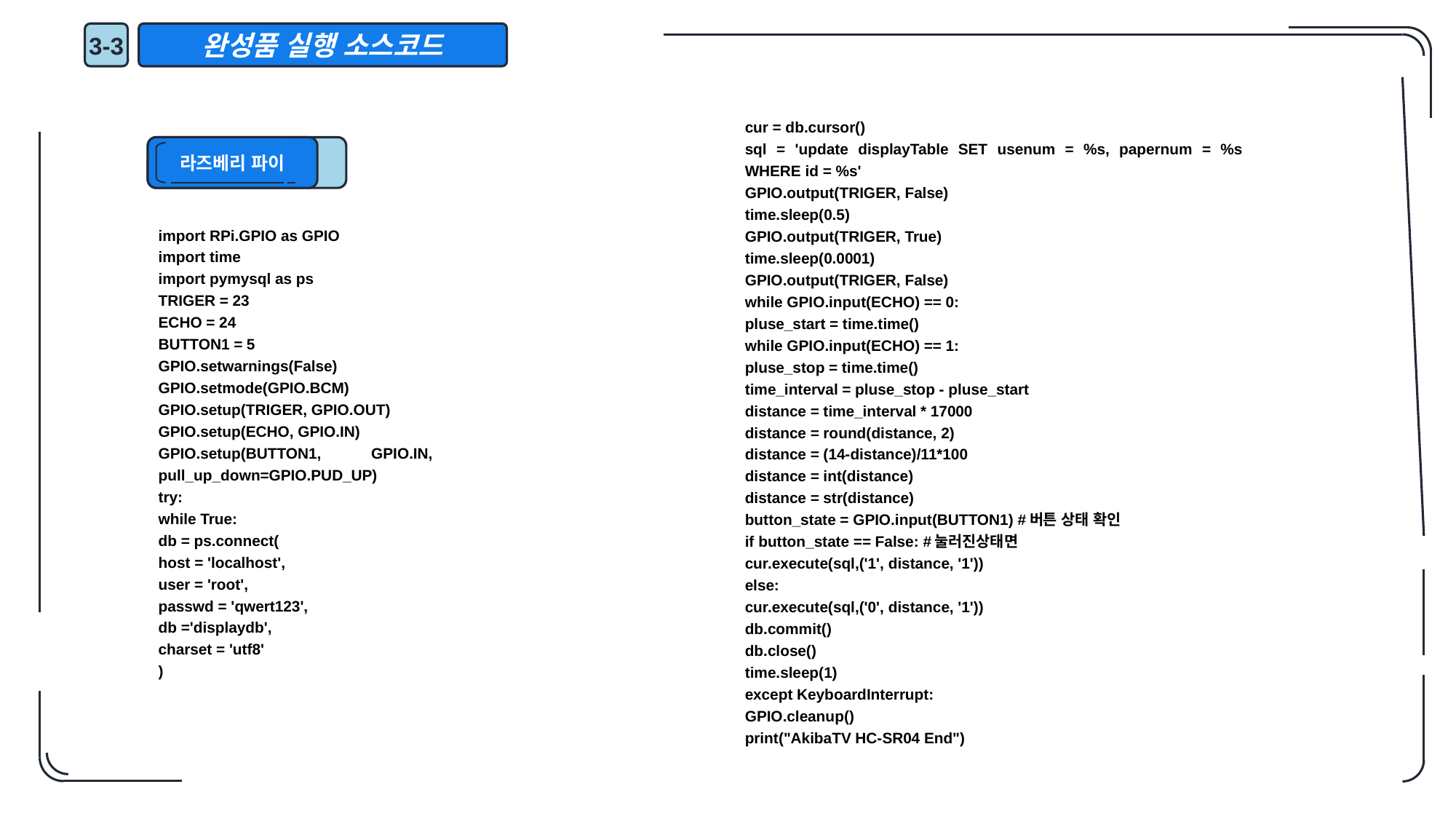

3-3
완성품 실행 소스코드

cur = db.cursor()
sql = 'update displayTable SET usenum = %s, papernum = %s WHERE id = %s'
GPIO.output(TRIGER, False)
time.sleep(0.5)
GPIO.output(TRIGER, True)
time.sleep(0.0001)
GPIO.output(TRIGER, False)
while GPIO.input(ECHO) == 0:
pluse_start = time.time()
while GPIO.input(ECHO) == 1:
pluse_stop = time.time()
time_interval = pluse_stop - pluse_start
distance = time_interval * 17000
distance = round(distance, 2)
distance = (14-distance)/11*100
distance = int(distance)
distance = str(distance)
button_state = GPIO.input(BUTTON1) #버튼 상태 확인
if button_state == False: #눌러진상태면
cur.execute(sql,('1', distance, '1'))
else:
cur.execute(sql,('0', distance, '1'))
db.commit()
db.close()
time.sleep(1)
except KeyboardInterrupt:
GPIO.cleanup()
print("AkibaTV HC-SR04 End")

라즈베리 파이
import RPi.GPIO as GPIO
import time
import pymysql as ps
TRIGER = 23
ECHO = 24
BUTTON1 = 5
GPIO.setwarnings(False)
GPIO.setmode(GPIO.BCM)
GPIO.setup(TRIGER, GPIO.OUT)
GPIO.setup(ECHO, GPIO.IN)
GPIO.setup(BUTTON1, GPIO.IN, pull_up_down=GPIO.PUD_UP)
try:
while True:
db = ps.connect(
host = 'localhost',
user = 'root',
passwd = 'qwert123',
db ='displaydb',
charset = 'utf8'
)